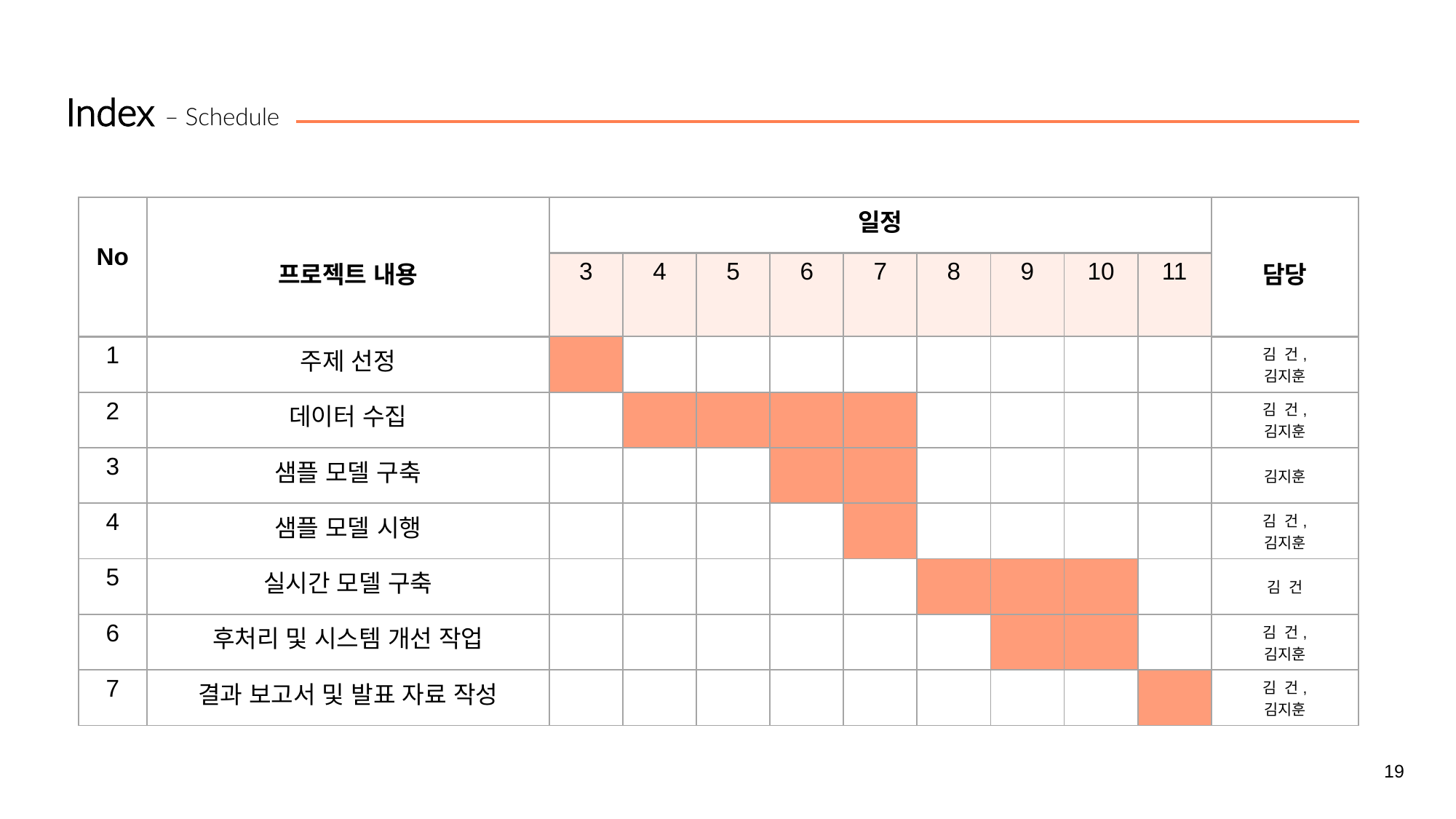

Index – Schedule
| No | 프로젝트 내용 | 일정 |  |  |  |  |  |  |  |  | 담당 |
| --- | --- | --- | --- | --- | --- | --- | --- | --- | --- | --- | --- |
|  |  | 3 | 4 | 5 | 6 | 7 | 8 | 9 | 10 | 11 |  |
| 1 | 주제 선정 |  |  |  |  |  |  |  |  |  | 김 건, 김지훈 |
| 2 | 데이터 수집 |  |  |  |  |  |  |  |  |  | 김 건, 김지훈 |
| 3 | 샘플 모델 구축 |  |  |  |  |  |  |  |  |  | 김지훈 |
| 4 | 샘플 모델 시행 |  |  |  |  |  |  |  |  |  | 김 건, 김지훈 |
| 5 | 실시간 모델 구축 |  |  |  |  |  |  |  |  |  | 김 건 |
| 6 | 후처리 및 시스템 개선 작업 |  |  |  |  |  |  |  |  |  | 김 건, 김지훈 |
| 7 | 결과 보고서 및 발표 자료 작성 |  |  |  |  |  |  |  |  |  | 김 건, 김지훈 |
19